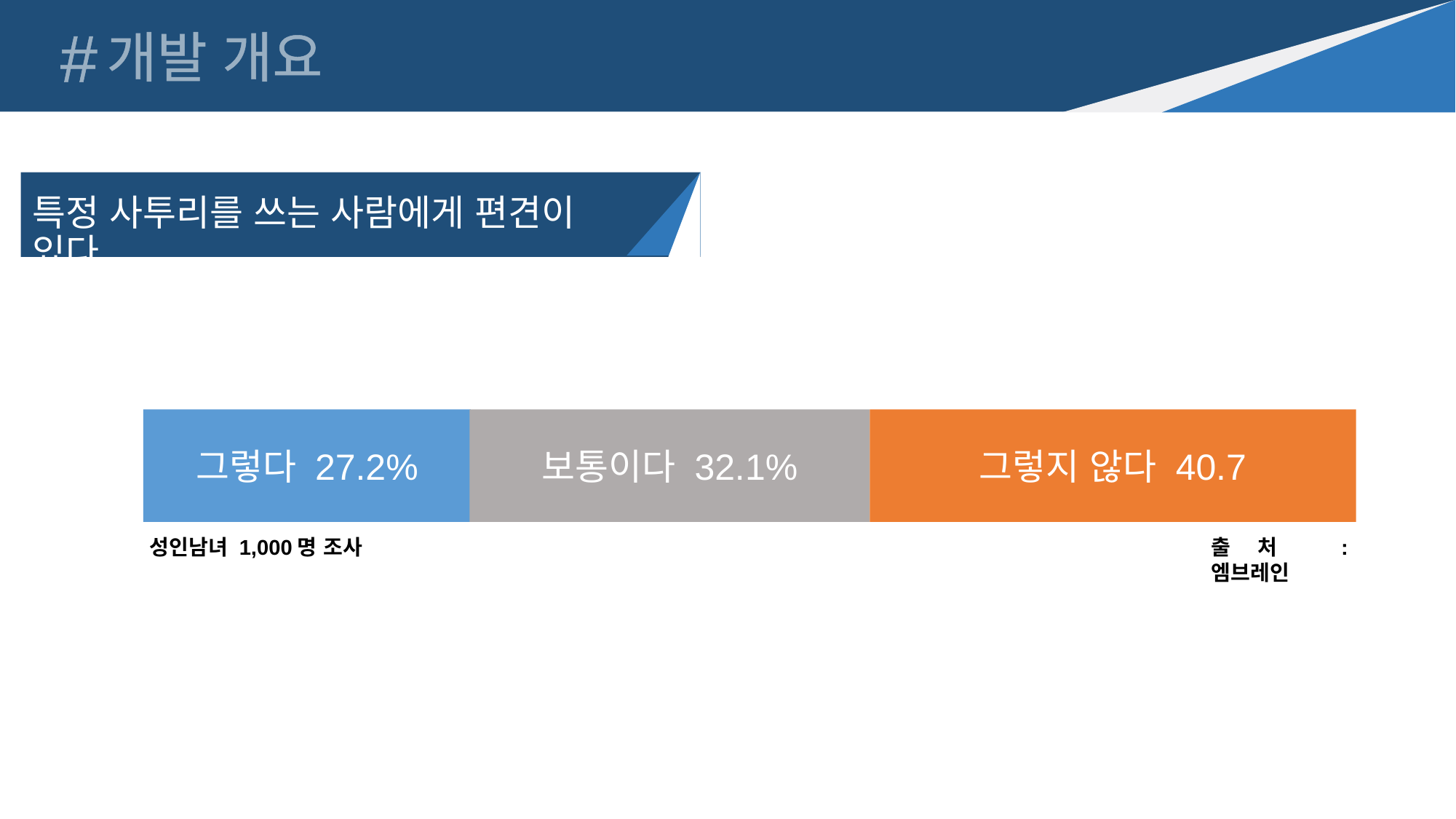

#
개발 개요

특정 사투리를 쓰는 사람에게 편견이 있다
그렇다 27.2%
보통이다 32.1%
그렇지 않다 40.7
성인남녀 1,000명 조사
출처 : 엠브레인